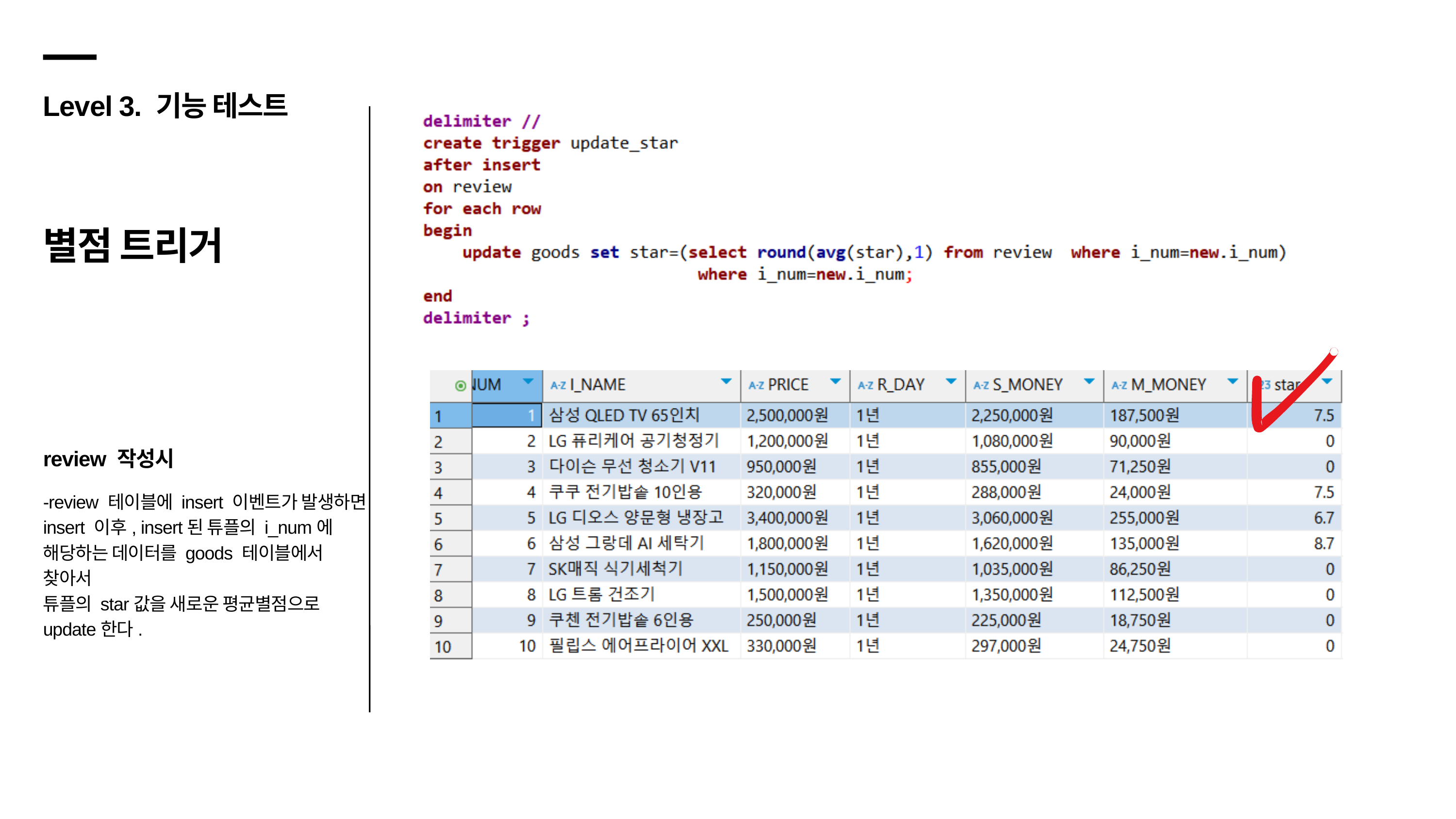

Level 3. 기능 테스트

별점 트리거

review 작성시
-review 테이블에 insert 이벤트가 발생하면
insert 이후, insert된 튜플의 i_num에 해당하는 데이터를 goods 테이블에서 찾아서
튜플의 star값을 새로운 평균별점으로
update한다.